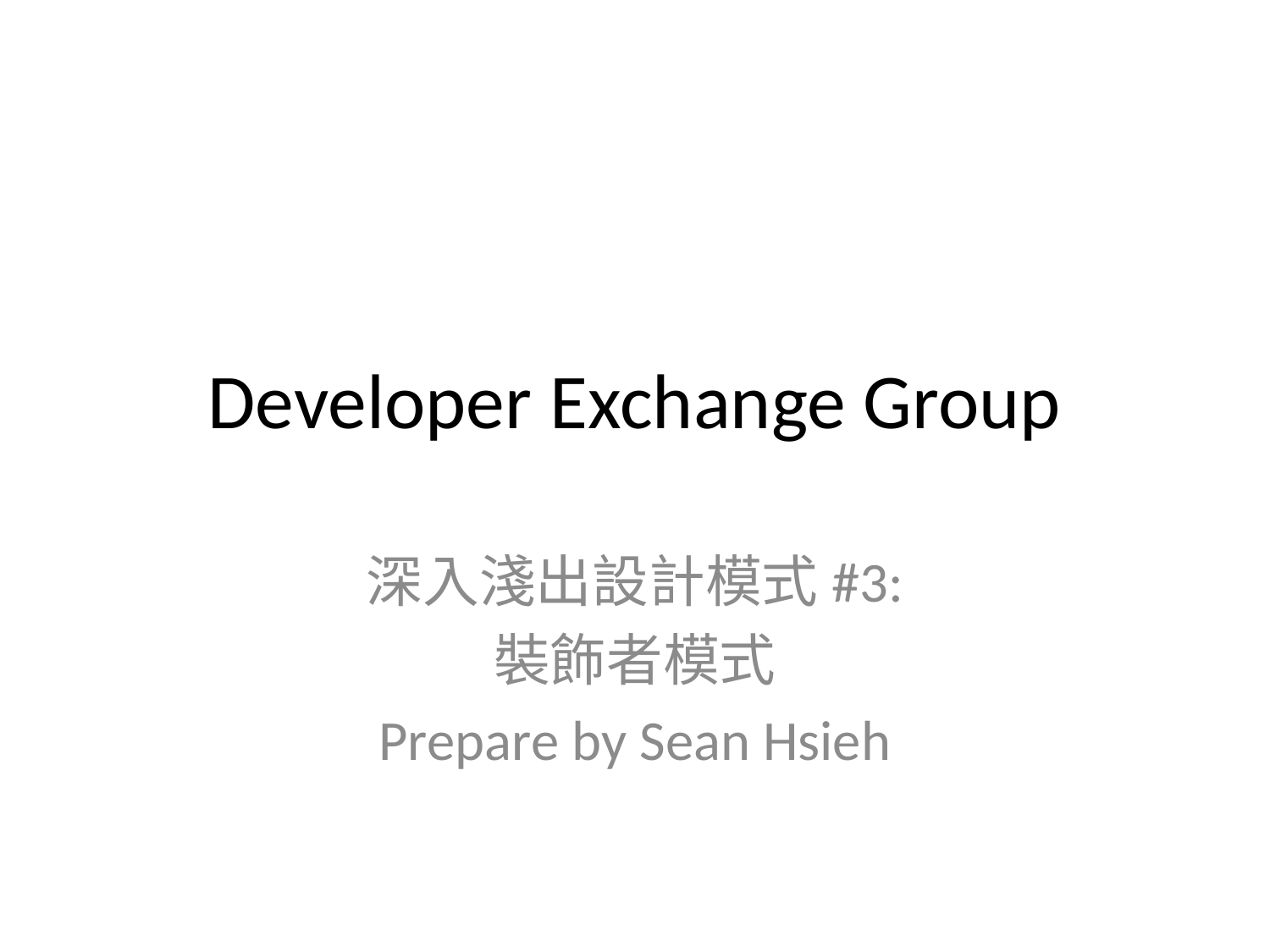

# Developer Exchange Group
深入淺出設計模式#3:
裝飾者模式
Prepare by Sean Hsieh